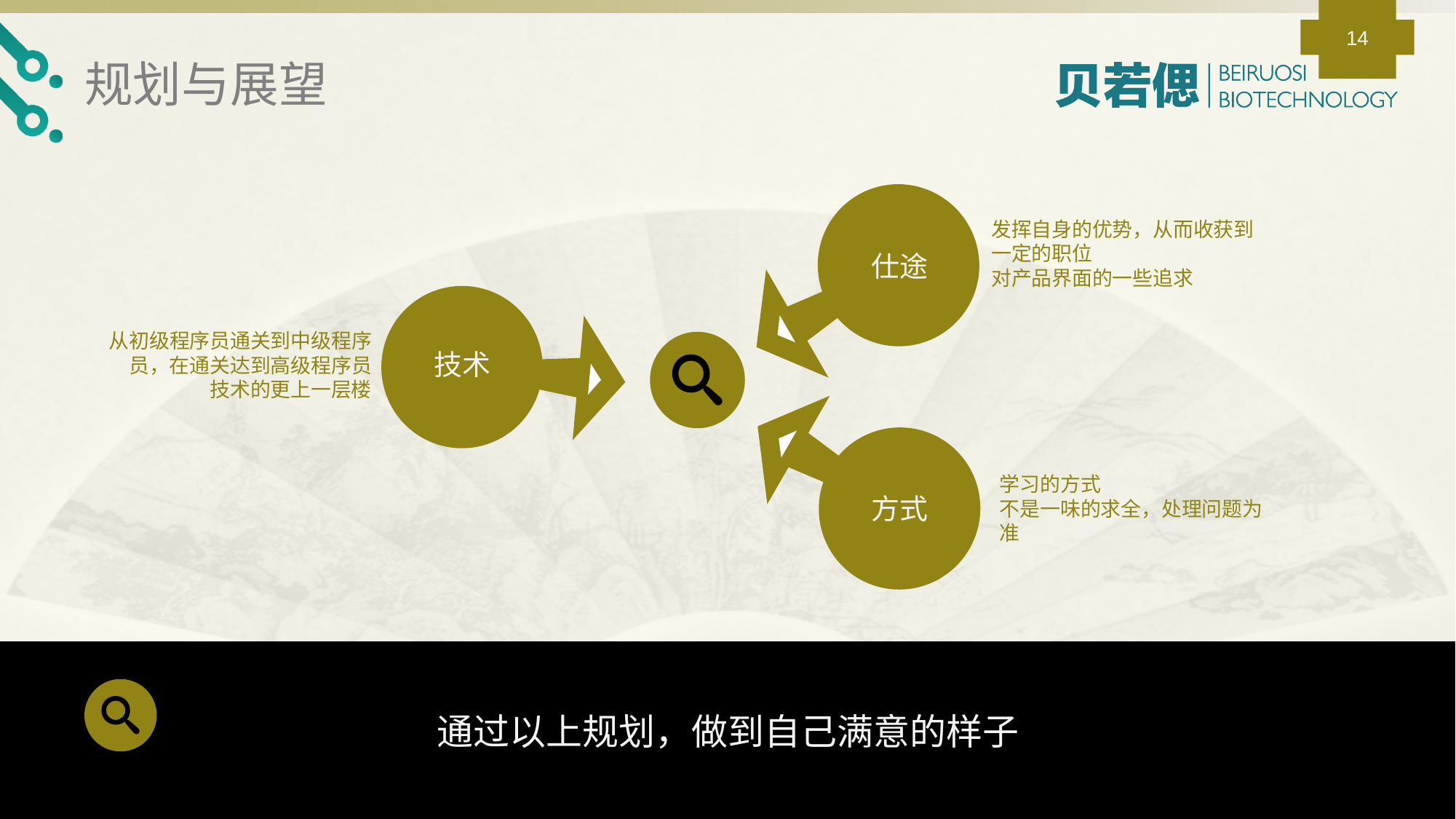

14
规划与展望

发挥自身的优势，从而收获到一定的职位
对产品界面的一些追求
仕途

从初级程序员通关到中级程序员，在通关达到高级程序员
技术的更上一层楼

技术

学习的方式
不是一味的求全，处理问题为准
方式
通过以上规划，做到自己满意的样子